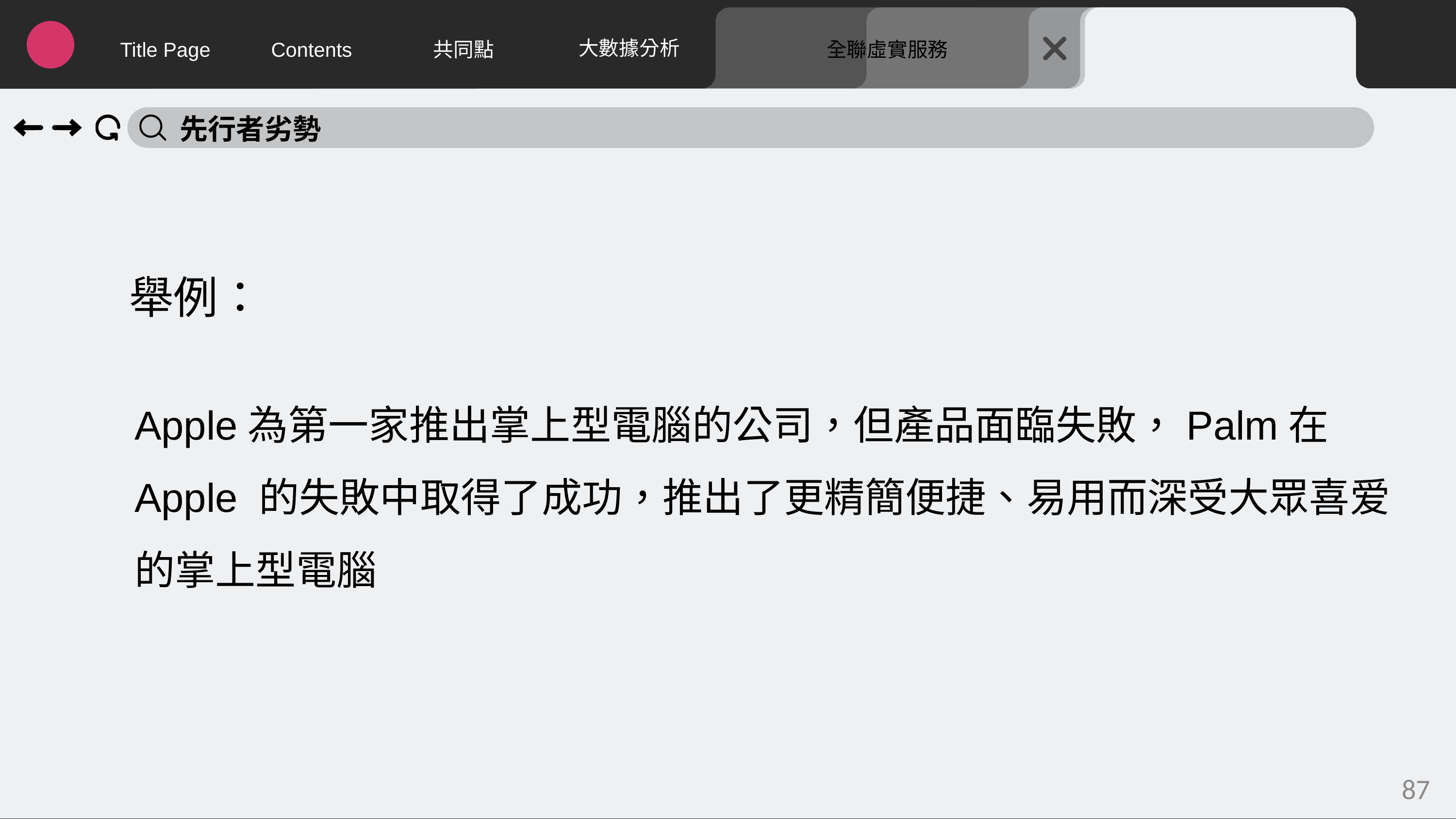

大數據分析
Title Page
Contents
共同點
全聯虛實服務

先行者劣勢

舉例：
Apple為第一家推出掌上型電腦的公司，但產品面臨失敗，Palm在Apple 的失敗中取得了成功，推出了更精簡便捷、易用而深受大眾喜爱的掌上型電腦
87